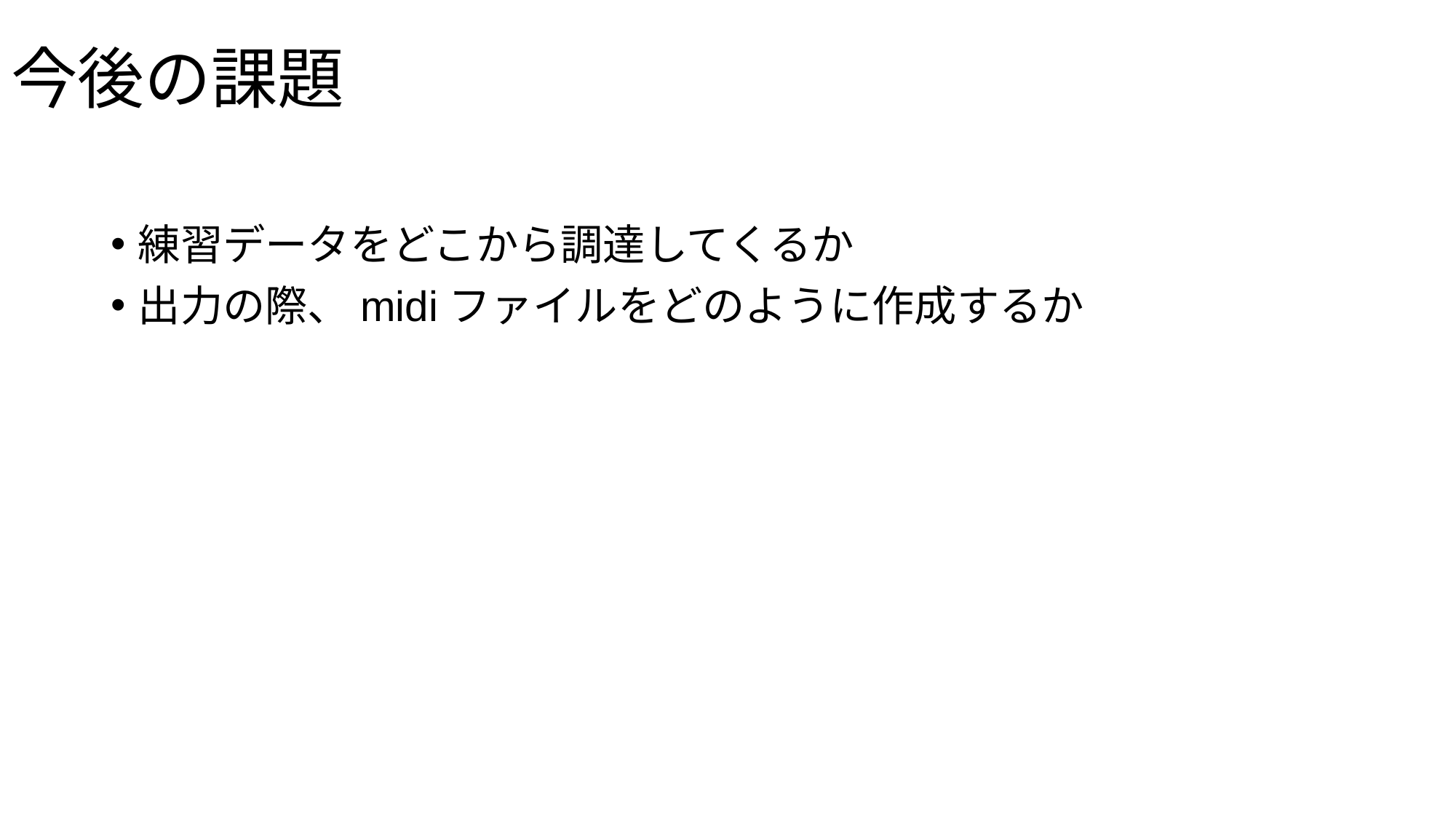

# 今後の課題
練習データをどこから調達してくるか
出力の際、midiファイルをどのように作成するか